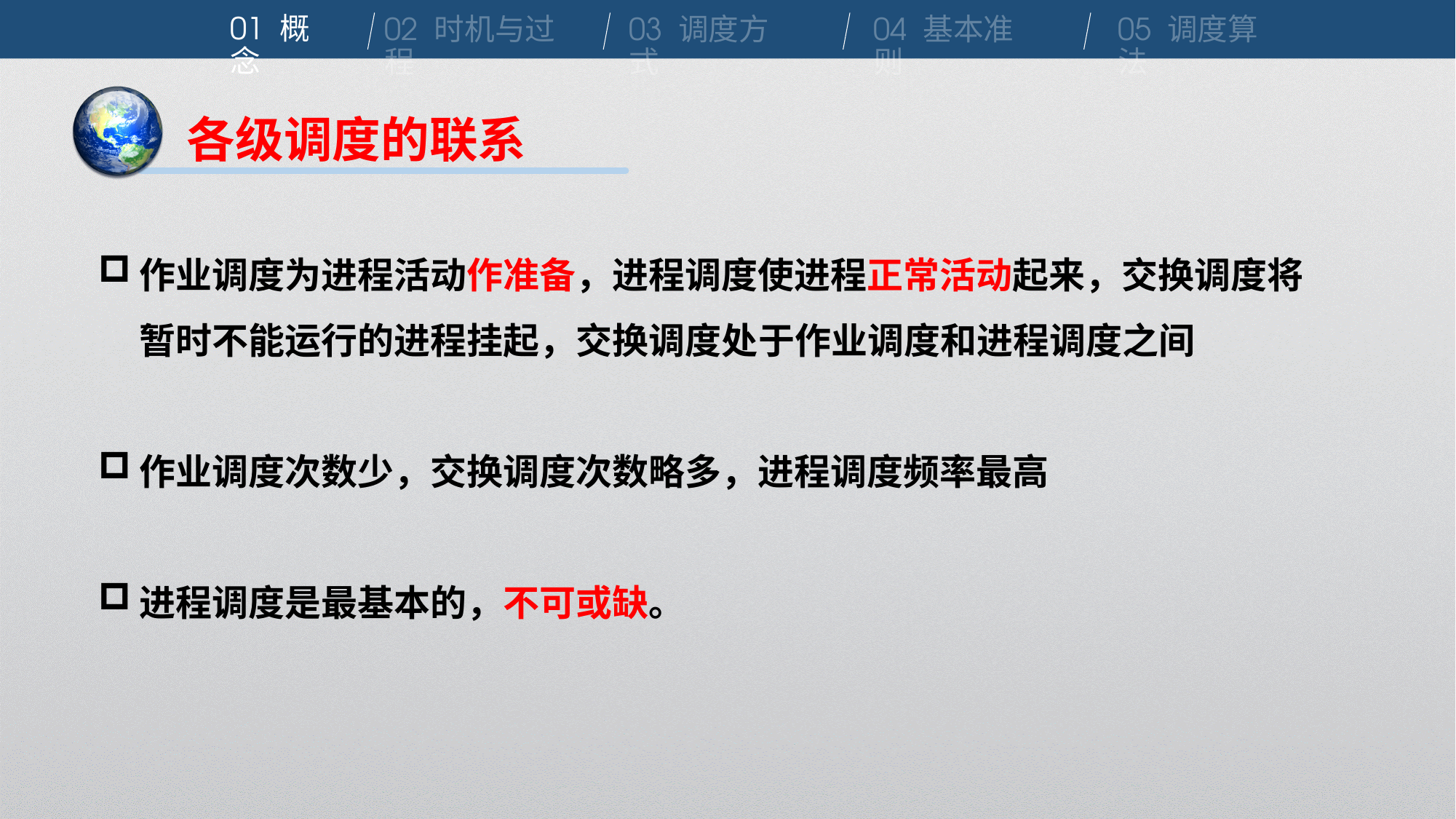

01 概念
02 时机与过程
03 调度方式
04 基本准则
05 调度算法
各级调度的联系
作业调度为进程活动作准备，进程调度使进程正常活动起来，交换调度将暂时不能运行的进程挂起，交换调度处于作业调度和进程调度之间

作业调度次数少，交换调度次数略多，进程调度频率最高

进程调度是最基本的，不可或缺。